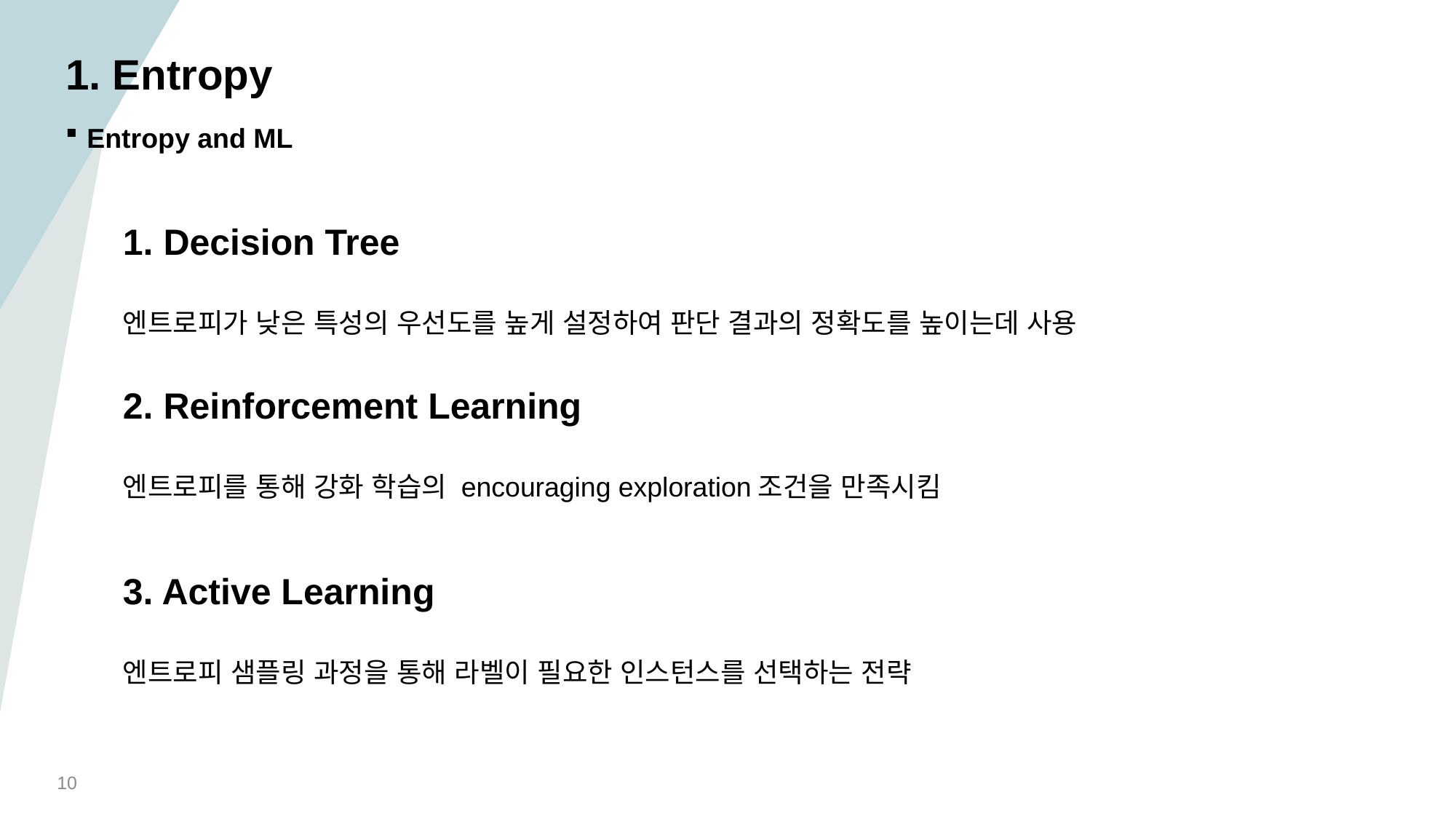

# 1. Entropy
Entropy and ML
1. Decision Tree

엔트로피가 낮은 특성의 우선도를 높게 설정하여 판단 결과의 정확도를 높이는데 사용

2. Reinforcement Learning

엔트로피를 통해 강화 학습의 encouraging exploration조건을 만족시킴

3. Active Learning

엔트로피 샘플링 과정을 통해 라벨이 필요한 인스턴스를 선택하는 전략